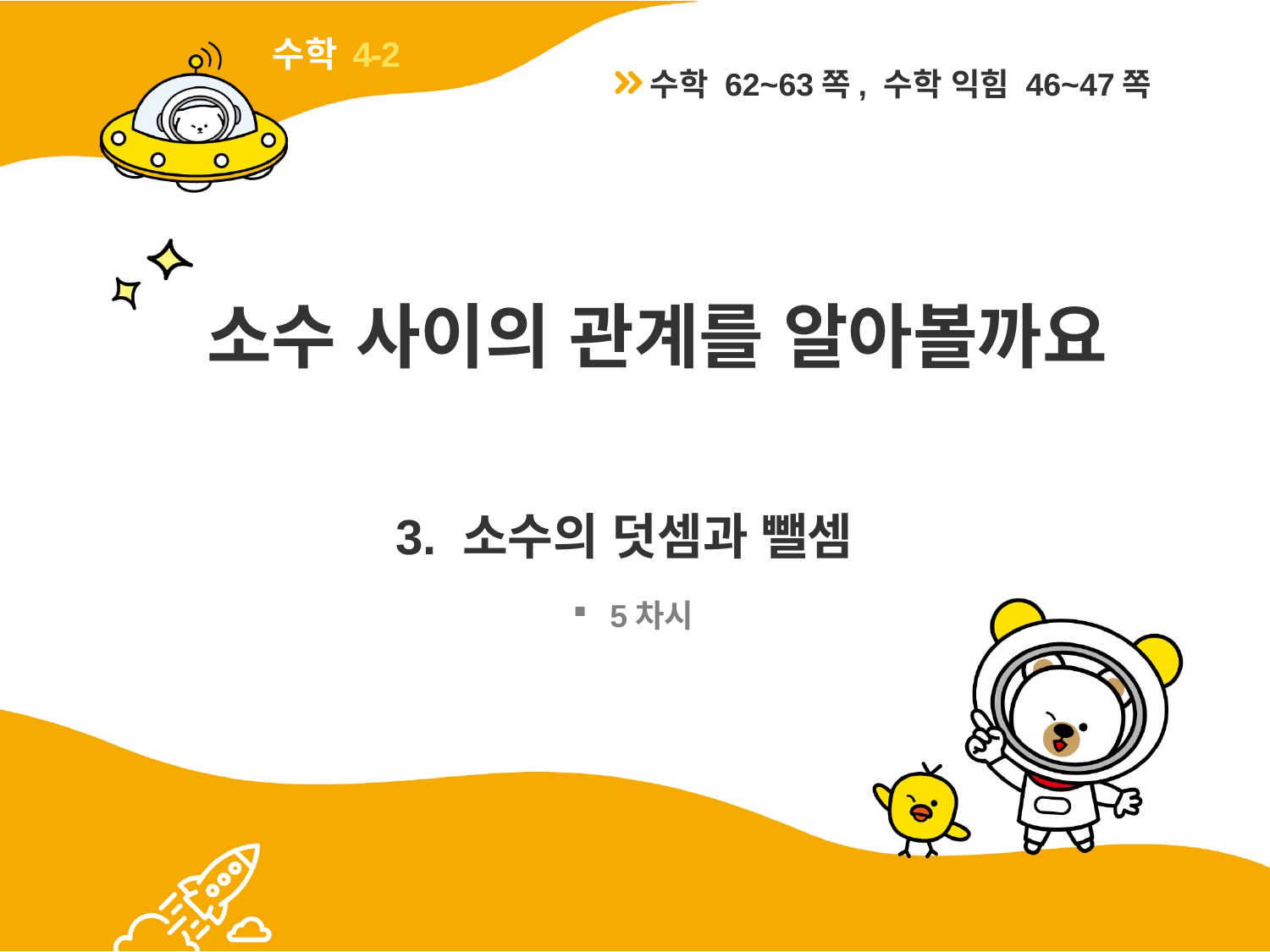

4-2
수학 62~63쪽, 수학 익힘 46~47쪽
# 소수 사이의 관계를 알아볼까요
3. 소수의 덧셈과 뺄셈
5차시